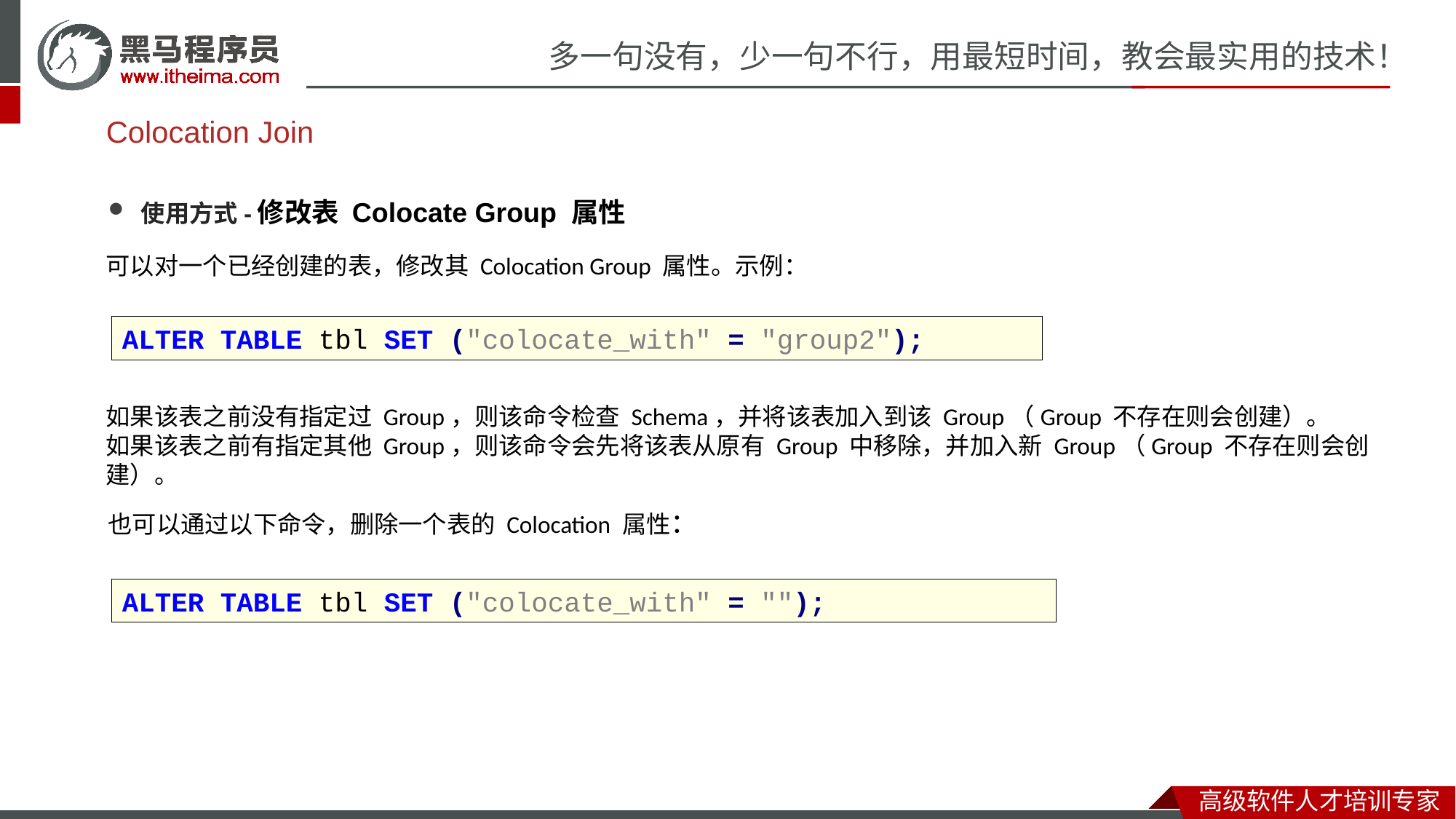

# Colocation Join
使用方式-修改表 Colocate Group 属性
可以对一个已经创建的表，修改其 Colocation Group 属性。示例：
ALTER TABLE tbl SET ("colocate_with" = "group2");
如果该表之前没有指定过 Group，则该命令检查 Schema，并将该表加入到该 Group（Group 不存在则会创建）。
如果该表之前有指定其他 Group，则该命令会先将该表从原有 Group 中移除，并加入新 Group（Group 不存在则会创建）。
也可以通过以下命令，删除一个表的 Colocation 属性：
ALTER TABLE tbl SET ("colocate_with" = "");